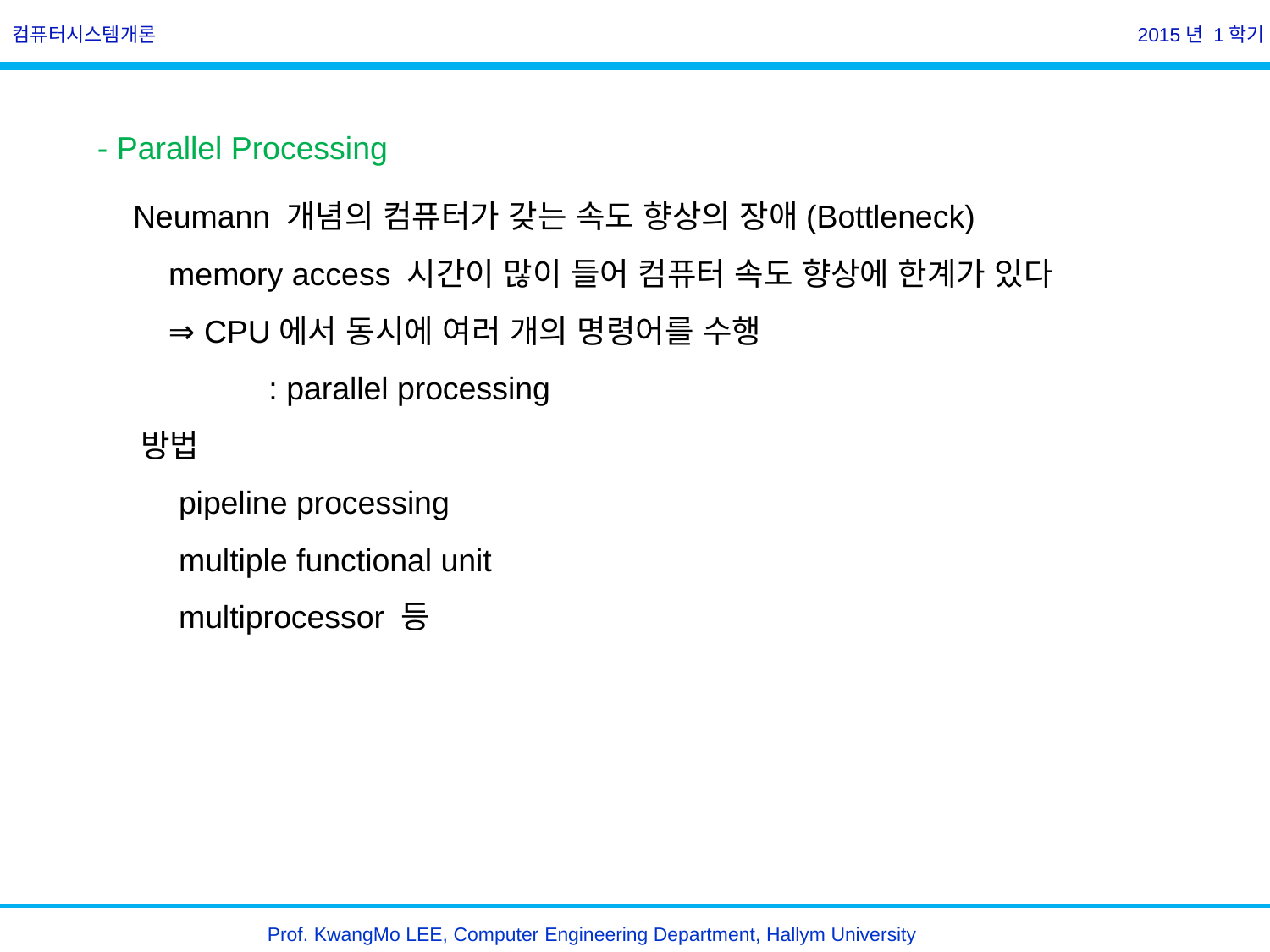

컴퓨터시스템개론
2015년 1학기
- Parallel Processing

    Neumann 개념의 컴퓨터가 갖는 속도 향상의 장애(Bottleneck)
        memory access 시간이 많이 들어 컴퓨터 속도 향상에 한계가 있다
        ⇒ CPU에서 동시에 여러 개의 명령어를 수행
	     : parallel processing
    방법
  pipeline processing
  multiple functional unit
  multiprocessor 등
Prof. KwangMo LEE, Computer Engineering Department, Hallym University